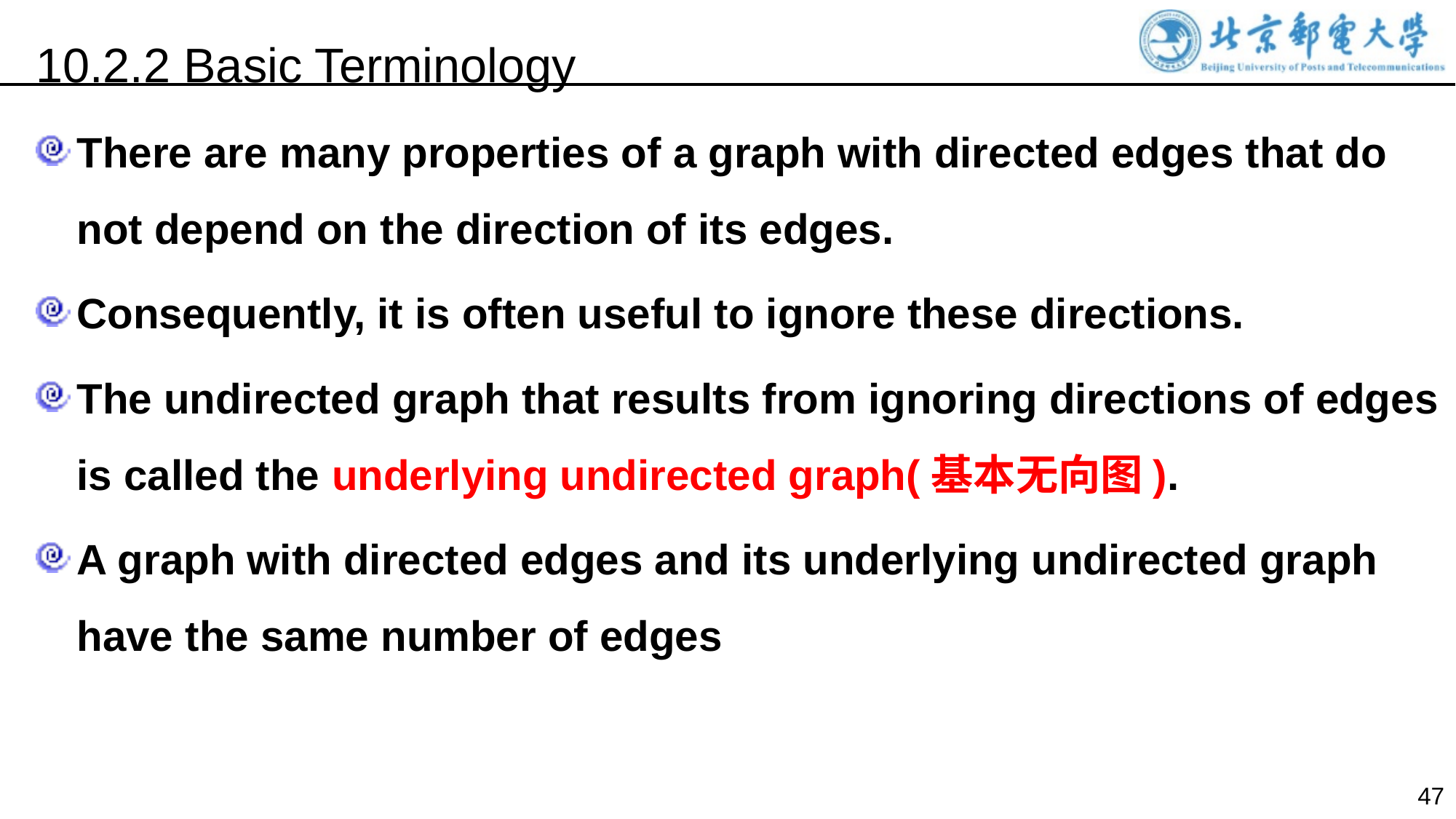

10.2.2 Basic Terminology
There are many properties of a graph with directed edges that do not depend on the direction of its edges.
Consequently, it is often useful to ignore these directions.
The undirected graph that results from ignoring directions of edges is called the underlying undirected graph(基本无向图).
A graph with directed edges and its underlying undirected graph have the same number of edges